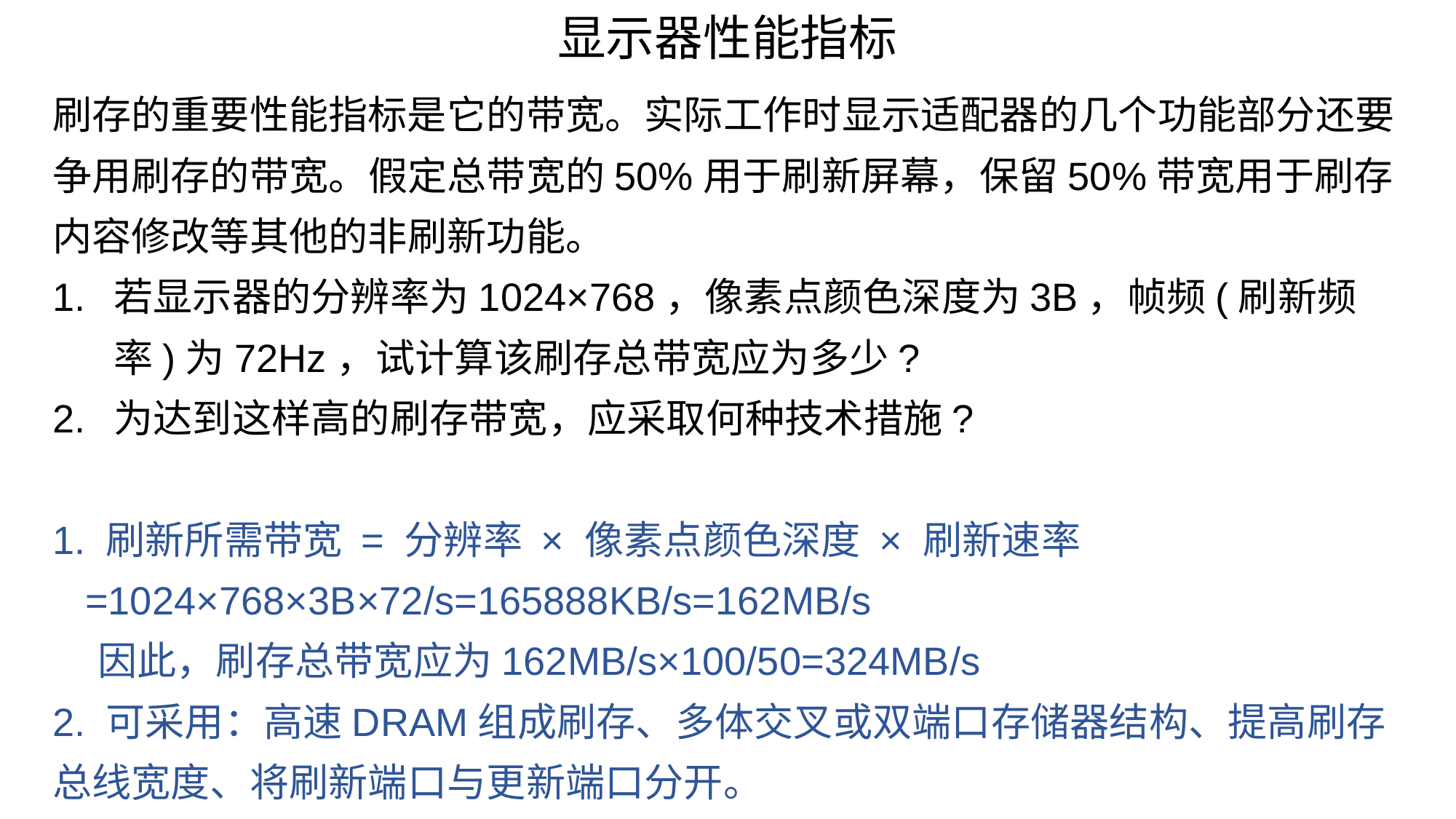

显示器性能指标
刷存的重要性能指标是它的带宽。实际工作时显示适配器的几个功能部分还要争用刷存的带宽。假定总带宽的50%用于刷新屏幕，保留50%带宽用于刷存内容修改等其他的非刷新功能。
若显示器的分辨率为1024×768，像素点颜色深度为3B，帧频(刷新频率)为72Hz，试计算该刷存总带宽应为多少?
为达到这样高的刷存带宽，应采取何种技术措施?

1. 刷新所需带宽 = 分辨率 × 像素点颜色深度 × 刷新速率
   =1024×768×3B×72/s=165888KB/s=162MB/s
    因此，刷存总带宽应为162MB/s×100/50=324MB/s
2. 可采用：高速DRAM组成刷存、多体交叉或双端口存储器结构、提高刷存总线宽度、将刷新端口与更新端口分开。